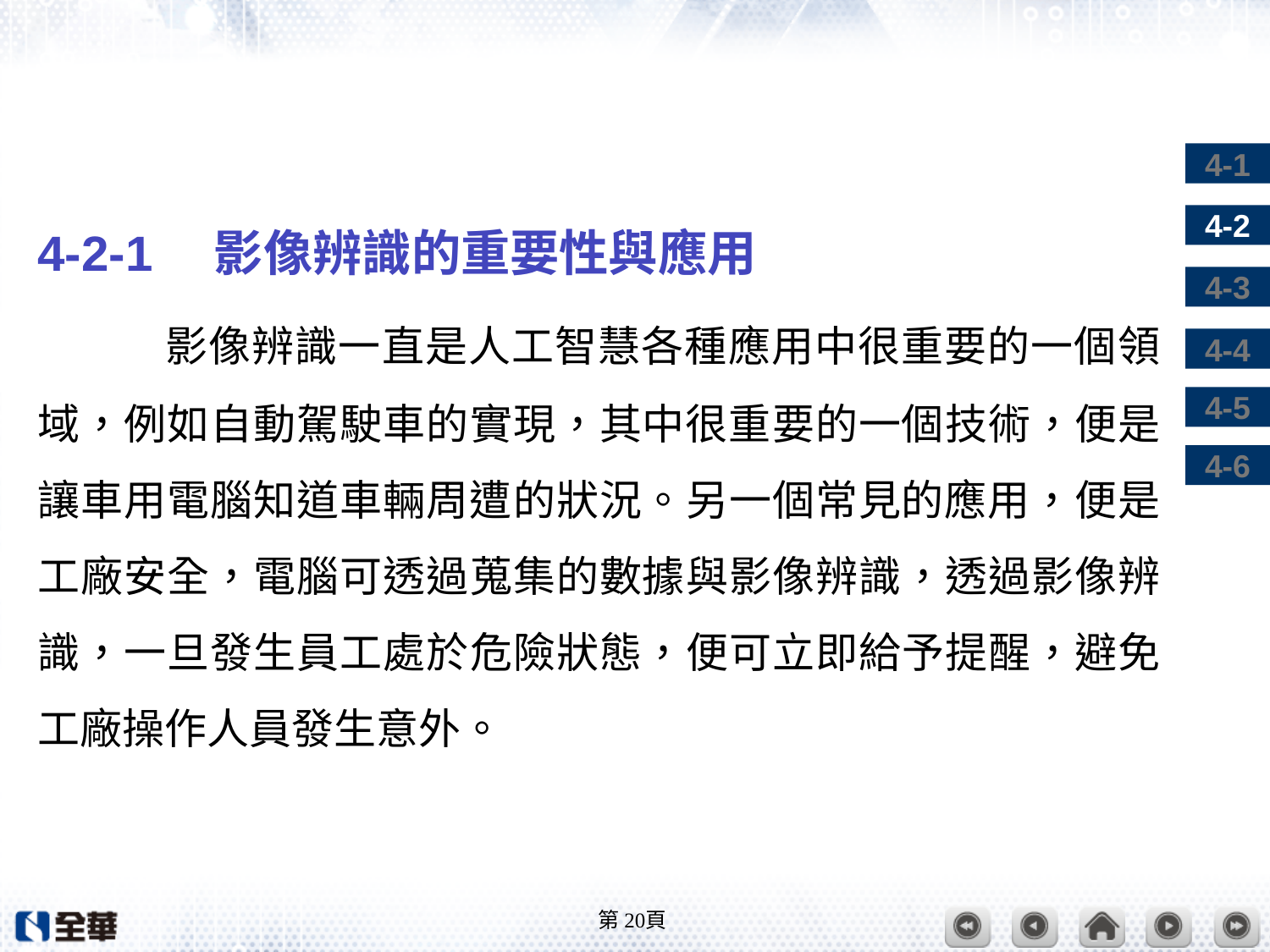

#
4-2-1　影像辨識的重要性與應用
	影像辨識一直是人工智慧各種應用中很重要的一個領域，例如自動駕駛車的實現，其中很重要的一個技術，便是讓車用電腦知道車輛周遭的狀況。另一個常見的應用，便是工廠安全，電腦可透過蒐集的數據與影像辨識，透過影像辨識，一旦發生員工處於危險狀態，便可立即給予提醒，避免工廠操作人員發生意外。